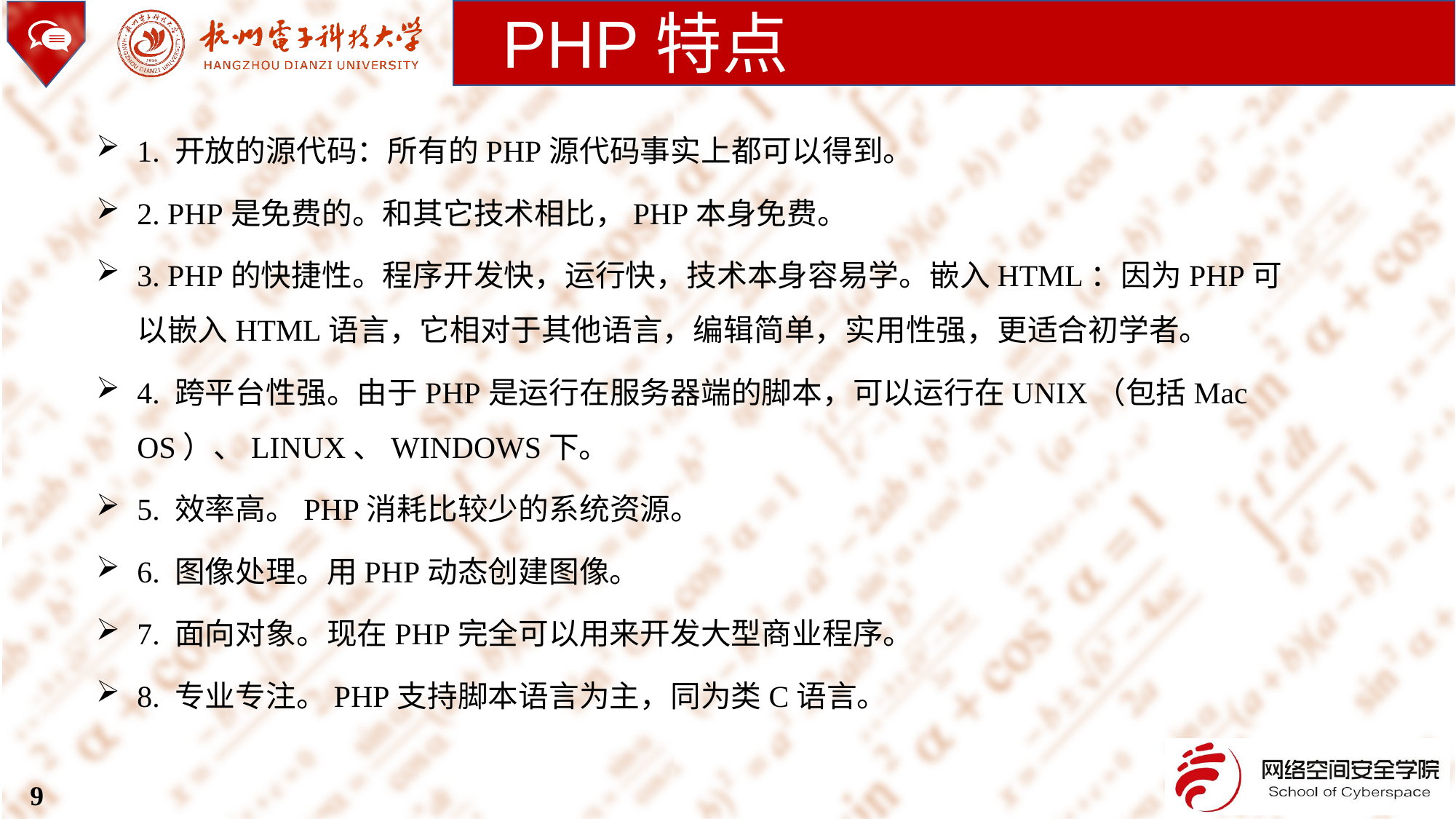

PHP特点
1. 开放的源代码：所有的PHP源代码事实上都可以得到。
2. PHP是免费的。和其它技术相比，PHP本身免费。
3. PHP的快捷性。程序开发快，运行快，技术本身容易学。嵌入HTML：因为PHP可以嵌入HTML语言，它相对于其他语言，编辑简单，实用性强，更适合初学者。
4. 跨平台性强。由于PHP是运行在服务器端的脚本，可以运行在UNIX（包括Mac OS）、LINUX、WINDOWS下。
5. 效率高。PHP消耗比较少的系统资源。
6. 图像处理。用PHP动态创建图像。
7. 面向对象。现在PHP完全可以用来开发大型商业程序。
8. 专业专注。PHP支持脚本语言为主，同为类C语言。
9